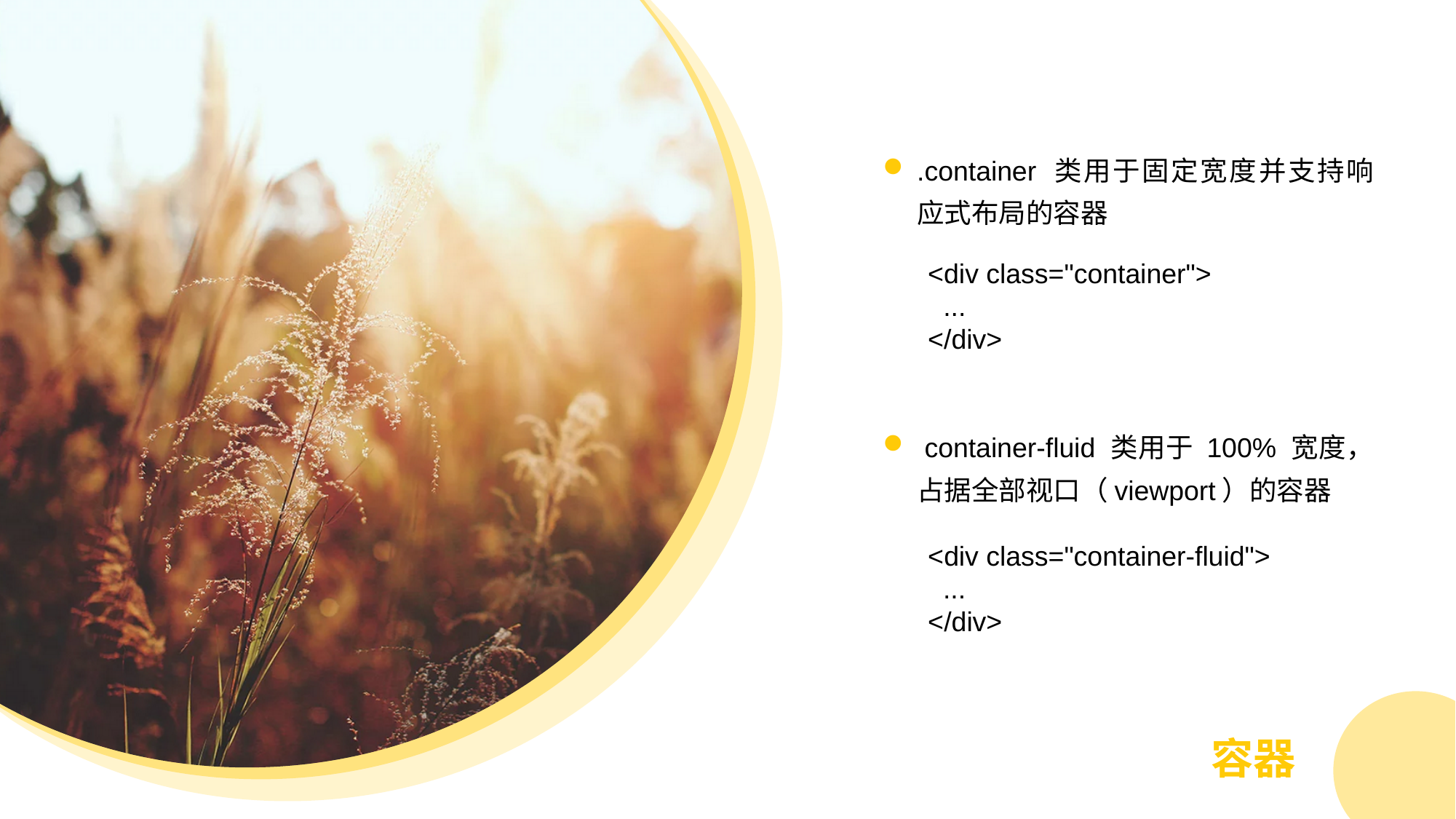

.container 类用于固定宽度并支持响应式布局的容器
<div class="container">
  ...
</div>
.container-fluid 类用于 100% 宽度，占据全部视口（viewport）的容器
<div class="container-fluid">
  ...
</div>

容器